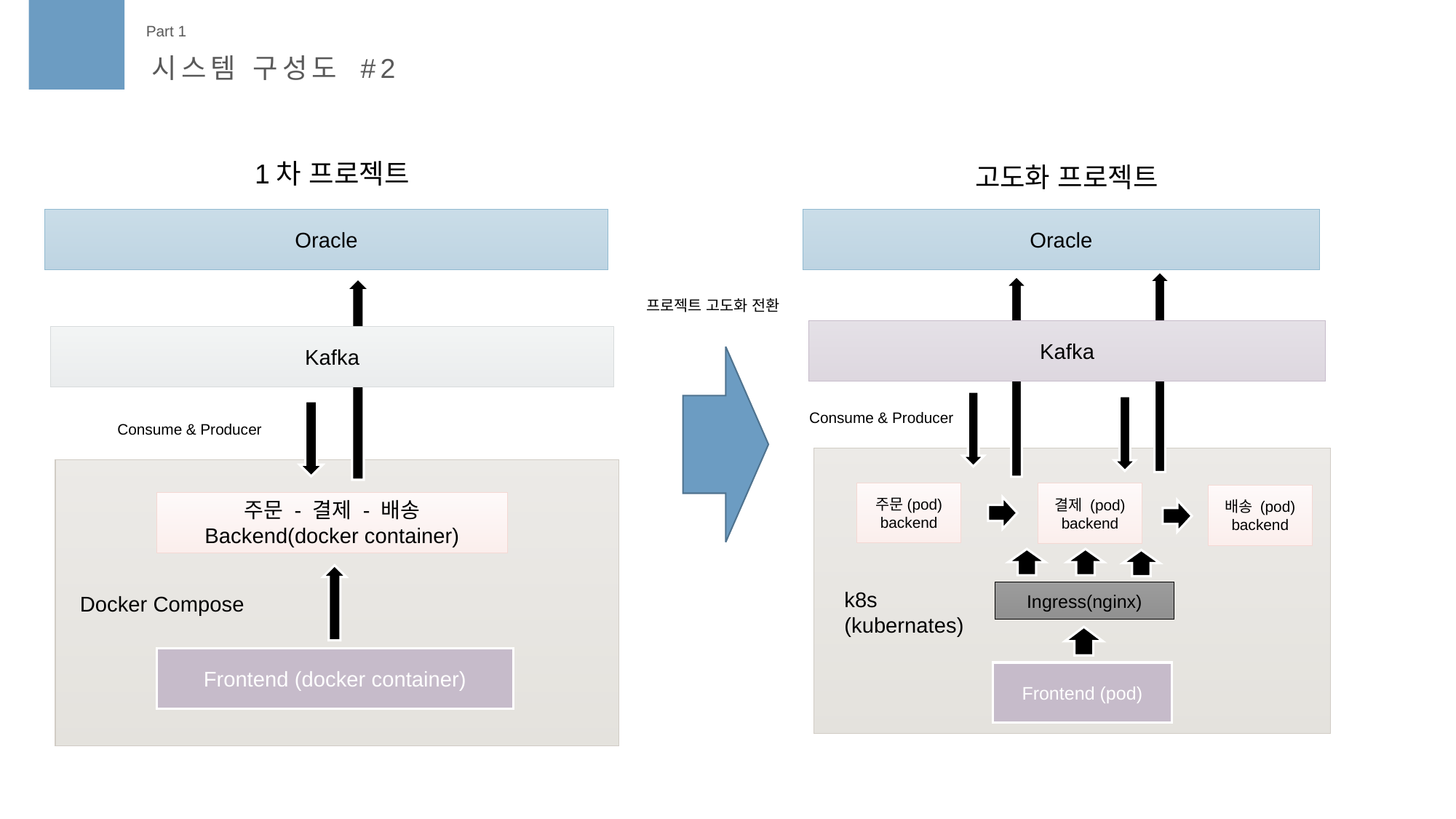

Part 1
시스템 구성도 #2
1차 프로젝트
고도화 프로젝트
Oracle

Kafka

Consume & Producer

주문 - 결제 - 배송
Backend(docker container)

Docker Compose
Frontend (docker container)
Oracle

Kafka

Consume & Producer

주문(pod)
backend
결제 (pod)
backend
배송 (pod)
backend

k8s
(kubernates)
Ingress(nginx)

Frontend (pod)

프로젝트 고도화 전환